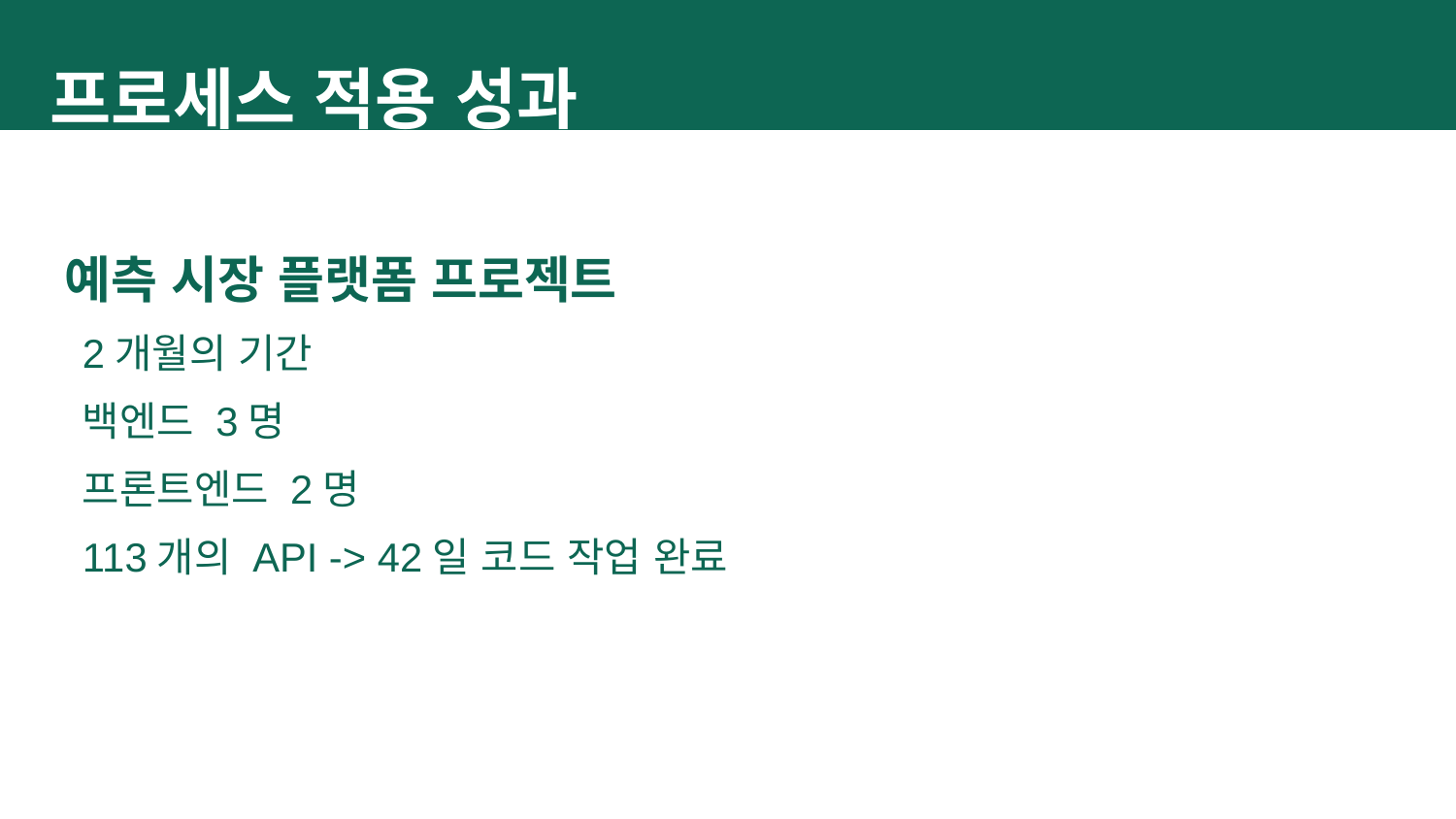

프로세스 적용 성과

예측 시장 플랫폼 프로젝트
2개월의 기간
백엔드 3명
프론트엔드 2명
113개의 API -> 42일 코드 작업 완료